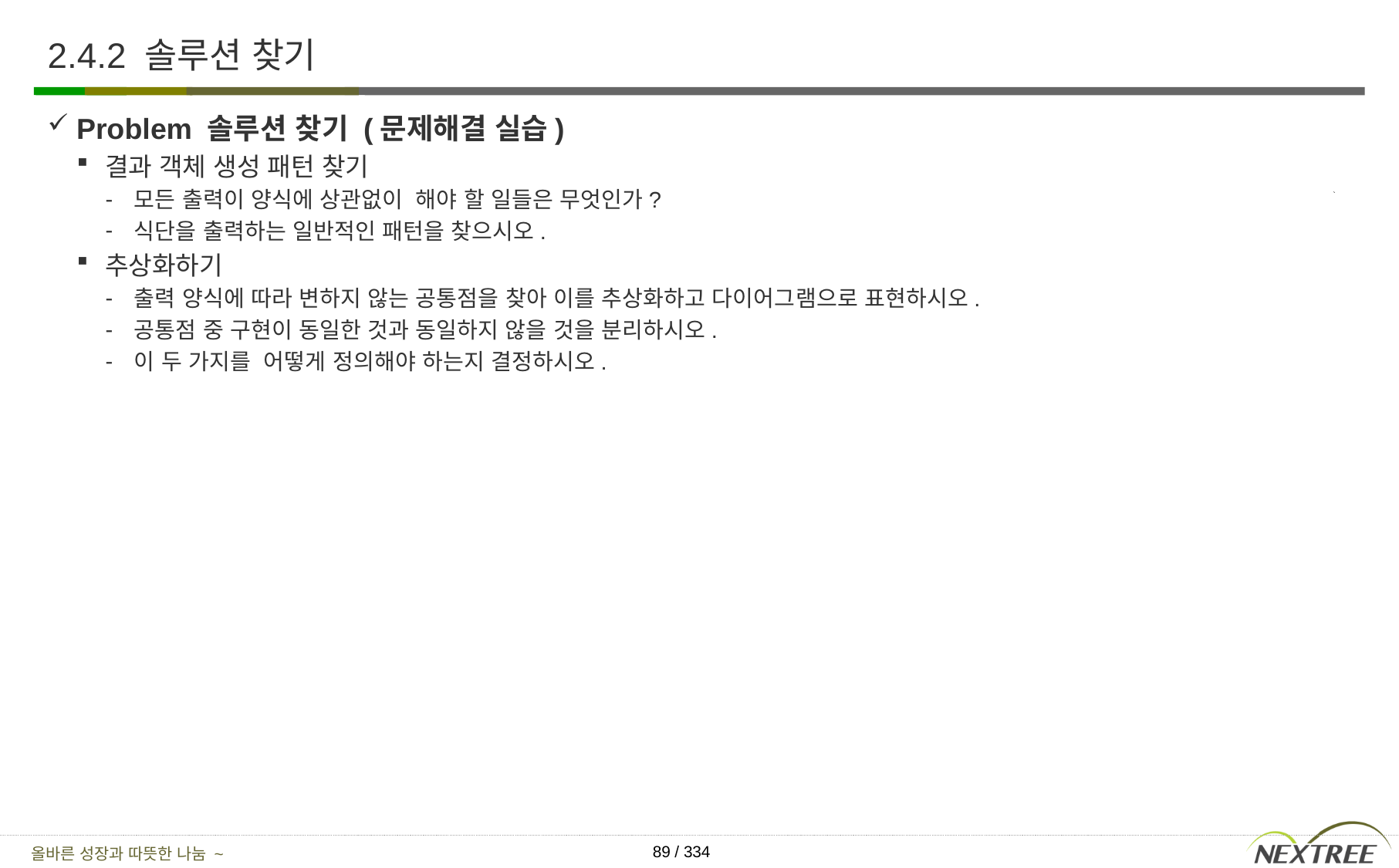

# 2.4.2 솔루션 찾기
Problem 솔루션 찾기 (문제해결 실습)
결과 객체 생성 패턴 찾기
모든 출력이 양식에 상관없이  해야 할 일들은 무엇인가?
식단을 출력하는 일반적인 패턴을 찾으시오.
추상화하기
출력 양식에 따라 변하지 않는 공통점을 찾아 이를 추상화하고 다이어그램으로 표현하시오.
공통점 중 구현이 동일한 것과 동일하지 않을 것을 분리하시오.
이 두 가지를  어떻게 정의해야 하는지 결정하시오.